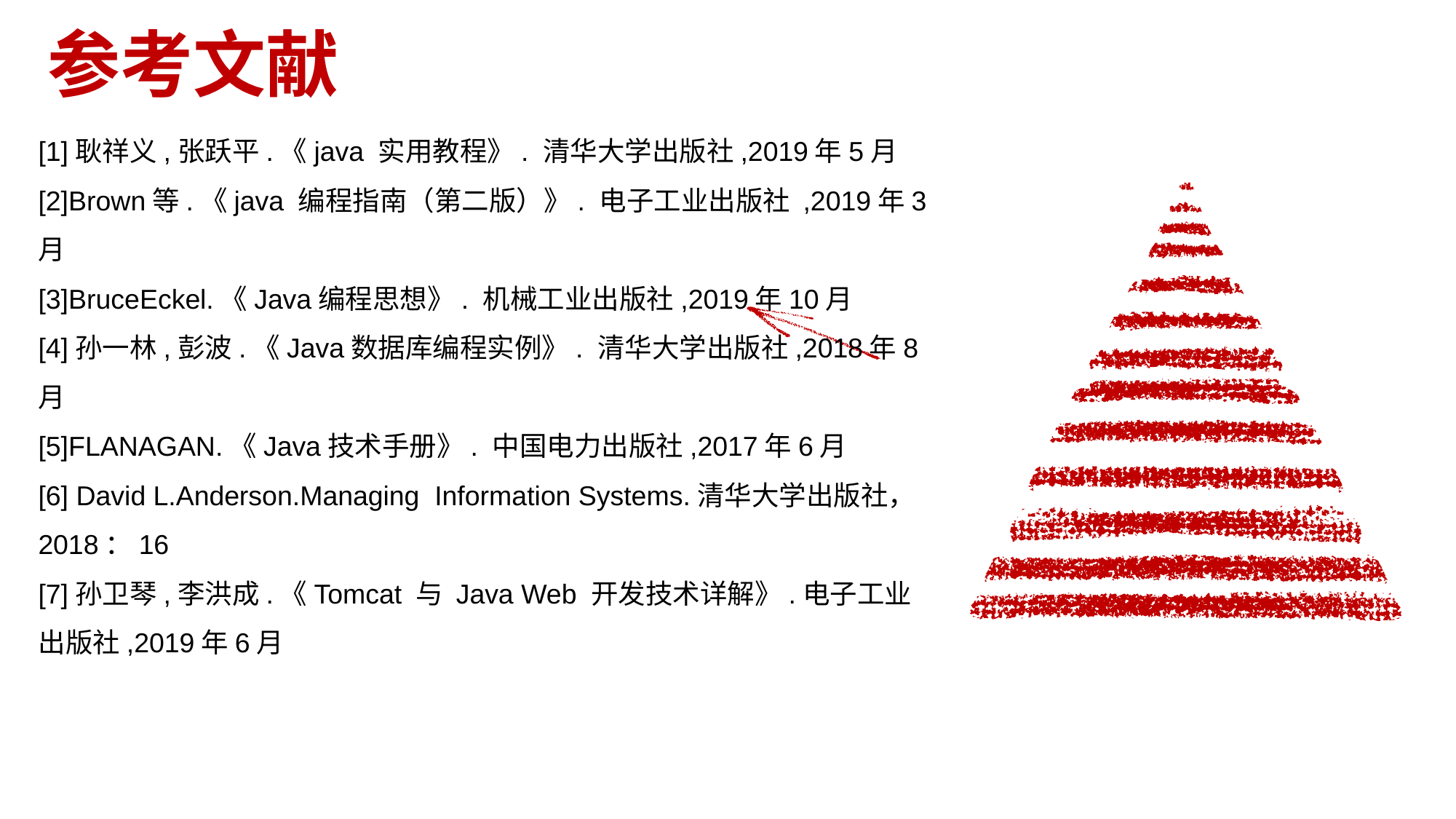

参考文献
[1]耿祥义,张跃平.《java 实用教程》. 清华大学出版社,2019年5月
[2]Brown等.《java 编程指南（第二版）》. 电子工业出版社 ,2019年3月
[3]BruceEckel.《Java编程思想》. 机械工业出版社,2019年10月
[4]孙一林,彭波.《Java数据库编程实例》. 清华大学出版社,2018年8月
[5]FLANAGAN.《Java技术手册》. 中国电力出版社,2017年6月
[6] David L.Anderson.Managing  Information Systems.清华大学出版社，2018：16
[7]孙卫琴,李洪成.《Tomcat 与 Java Web 开发技术详解》.电子工业出版社,2019年6月